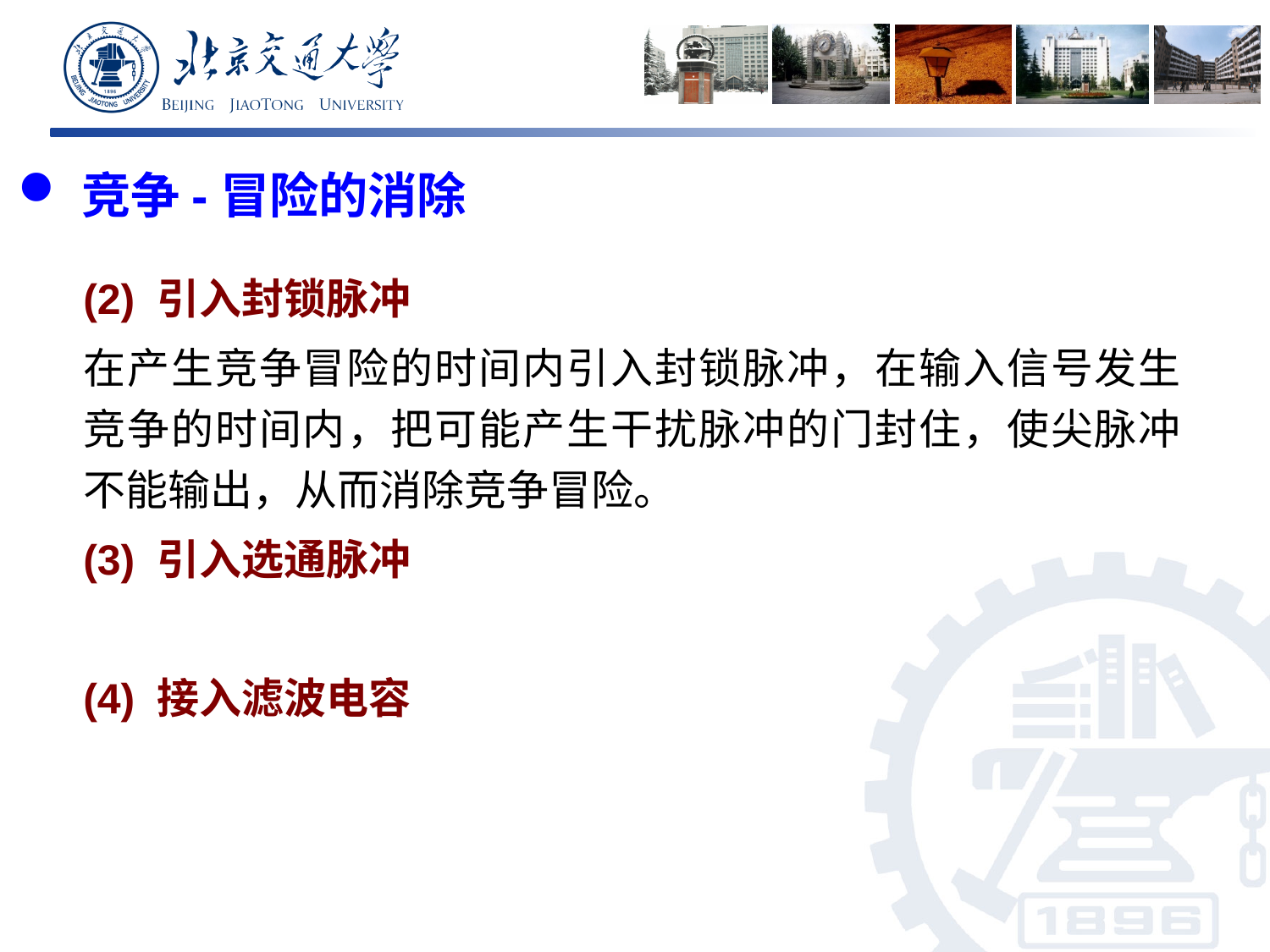

# 竞争-冒险的消除
(2) 引入封锁脉冲
在产生竞争冒险的时间内引入封锁脉冲，在输入信号发生竞争的时间内，把可能产生干扰脉冲的门封住，使尖脉冲不能输出，从而消除竞争冒险。
(3) 引入选通脉冲

(4) 接入滤波电容